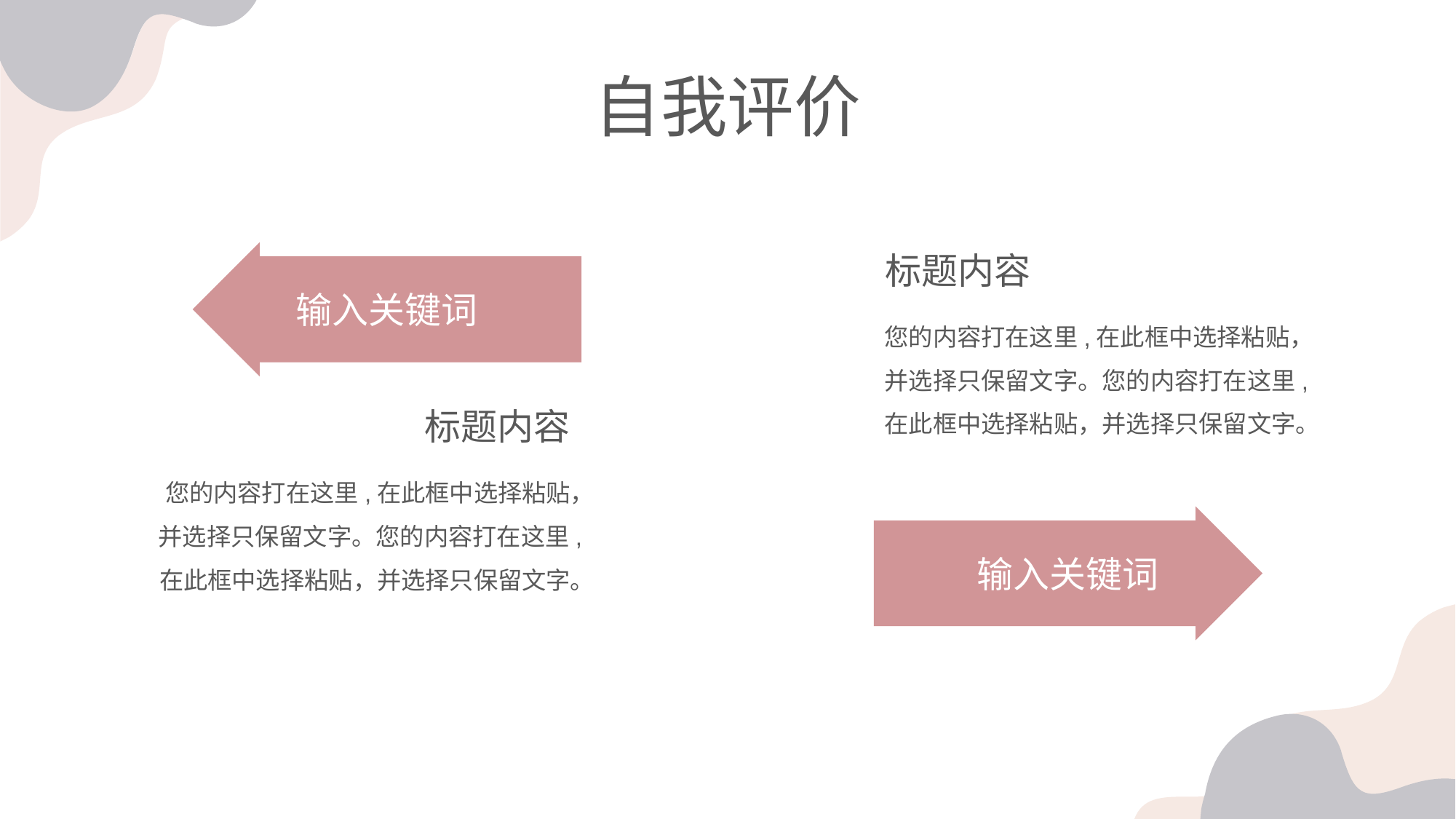

自我评价

输入关键词
标题内容
您的内容打在这里,在此框中选择粘贴，并选择只保留文字。您的内容打在这里,在此框中选择粘贴，并选择只保留文字。
标题内容
您的内容打在这里,在此框中选择粘贴，并选择只保留文字。您的内容打在这里,在此框中选择粘贴，并选择只保留文字。

输入关键词